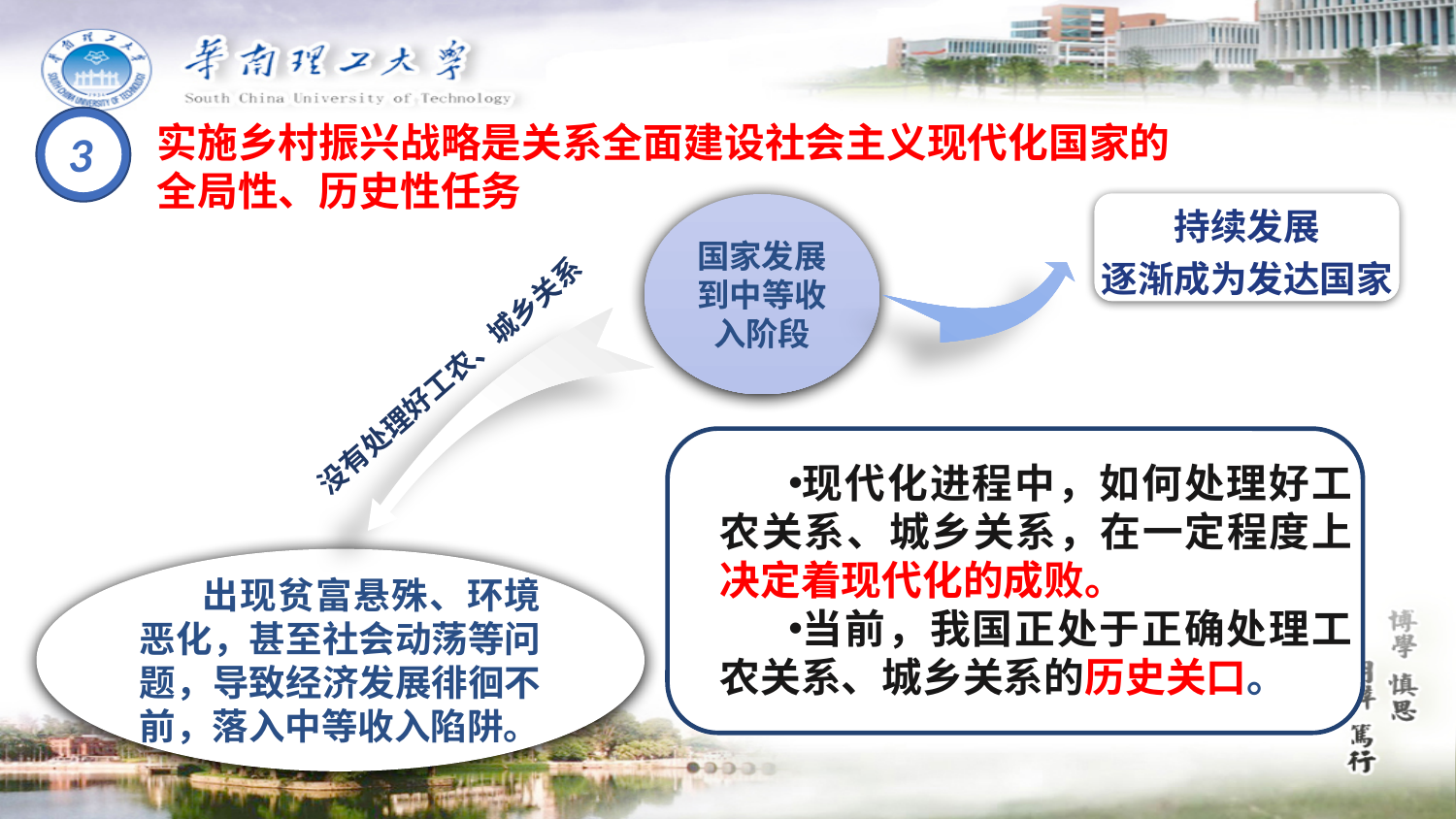

3
实施乡村振兴战略是关系全面建设社会主义现代化国家的
全局性、历史性任务
持续发展
逐渐成为发达国家
国家发展到中等收入阶段

没有处理好工农、城乡关系

现代化进程中，如何处理好工农关系、城乡关系，在一定程度上决定着现代化的成败。
当前，我国正处于正确处理工农关系、城乡关系的历史关口。
出现贫富悬殊、环境恶化，甚至社会动荡等问题，导致经济发展徘徊不前，落入中等收入陷阱。